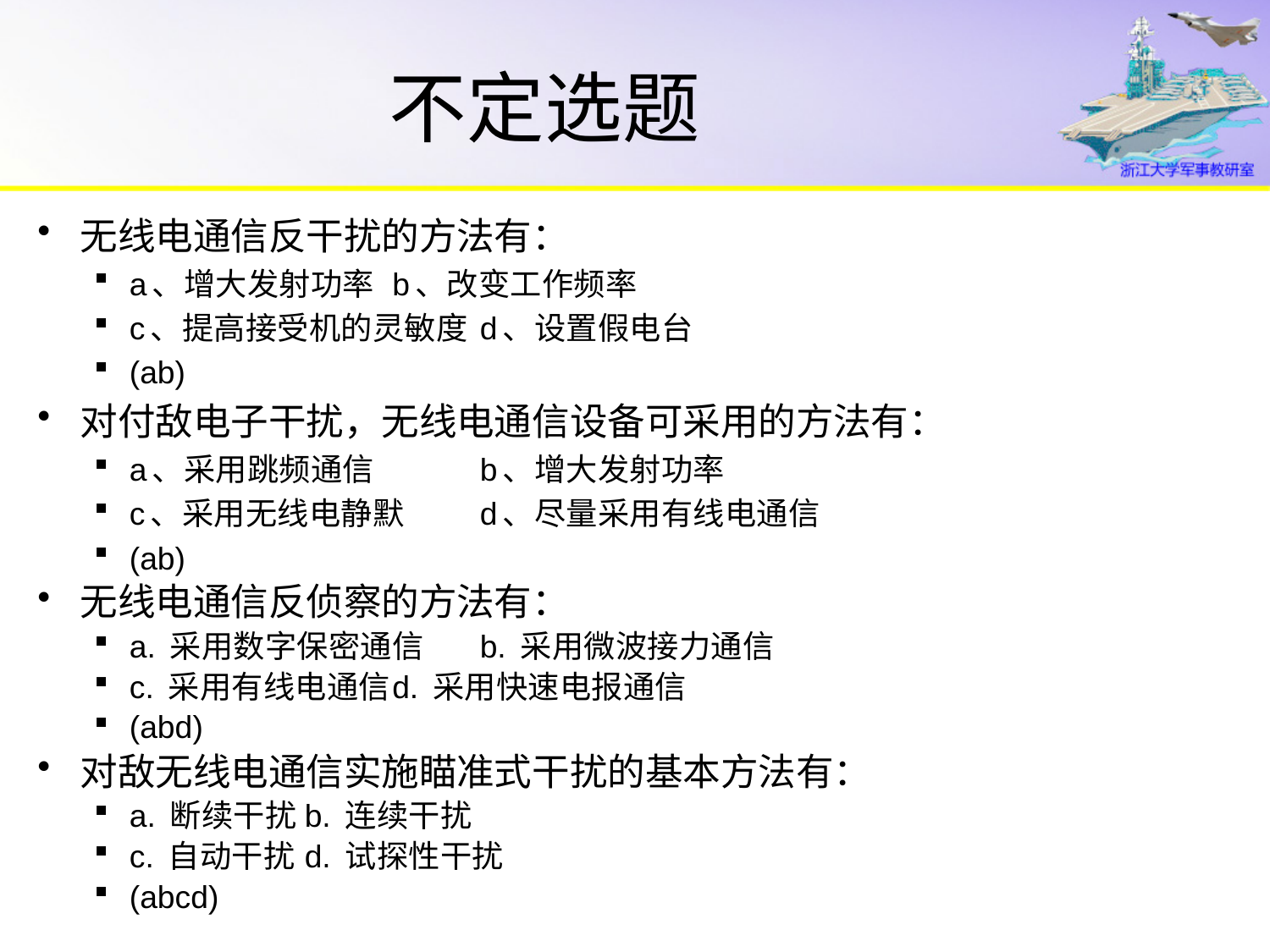

# 不定选题
无线电通信反干扰的方法有：
a、增大发射功率		b、改变工作频率
c、提高接受机的灵敏度	d、设置假电台
(ab)
对付敌电子干扰，无线电通信设备可采用的方法有：
a、采用跳频通信	  	b、增大发射功率
c、采用无线电静默	d、尽量采用有线电通信
(ab)
无线电通信反侦察的方法有：
a. 采用数字保密通信	b. 采用微波接力通信
c. 采用有线电通信	d. 采用快速电报通信
(abd)
对敌无线电通信实施瞄准式干扰的基本方法有：
a. 断续干扰		b. 连续干扰
c. 自动干扰		d. 试探性干扰
(abcd)